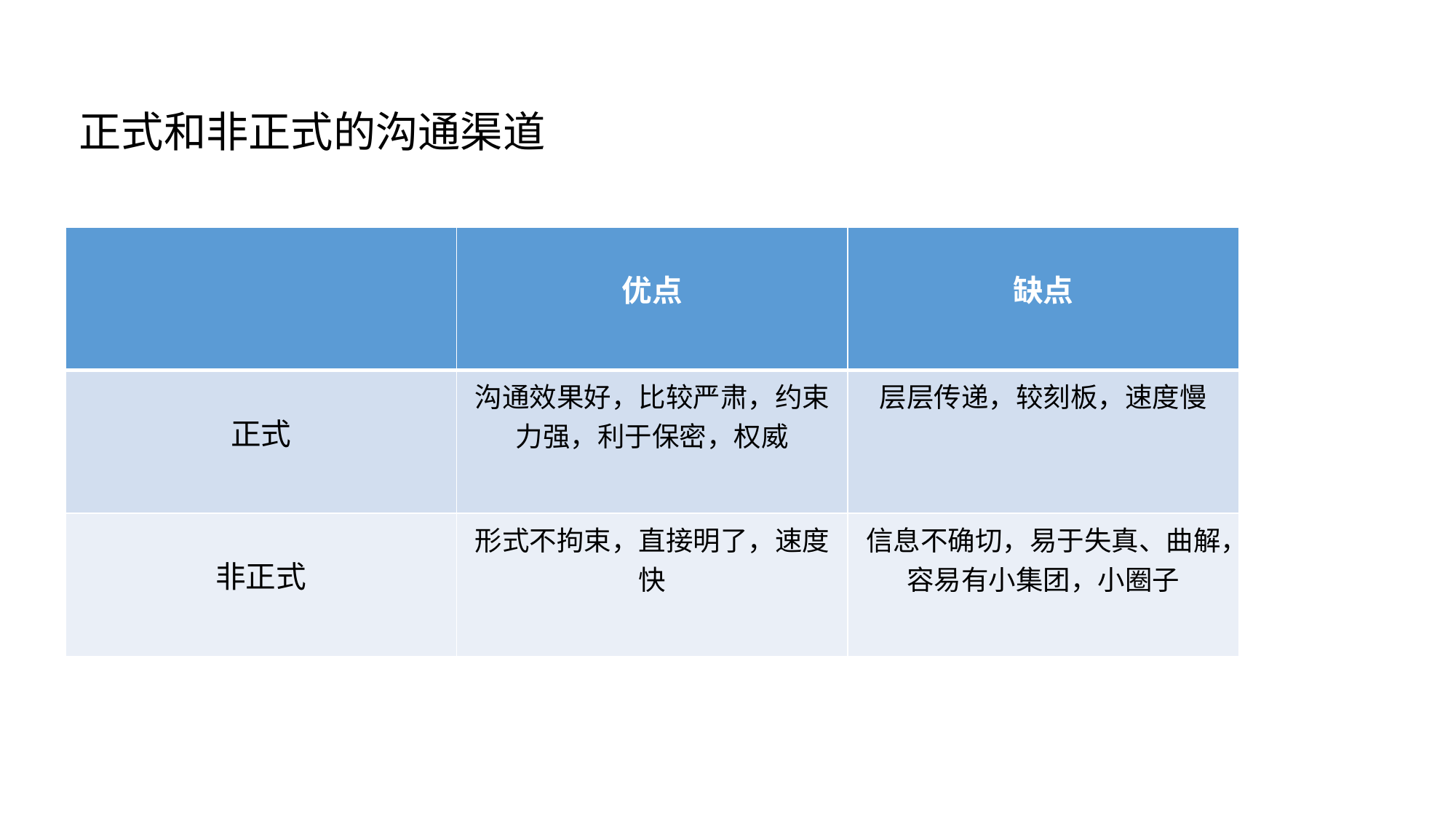

正式和非正式的沟通渠道
|  | 优点 | 缺点 |
| --- | --- | --- |
| 正式 | 沟通效果好，比较严肃，约束力强，利于保密，权威 | 层层传递，较刻板，速度慢 |
| 非正式 | 形式不拘束，直接明了，速度快 | 信息不确切，易于失真、曲解，容易有小集团，小圈子 |